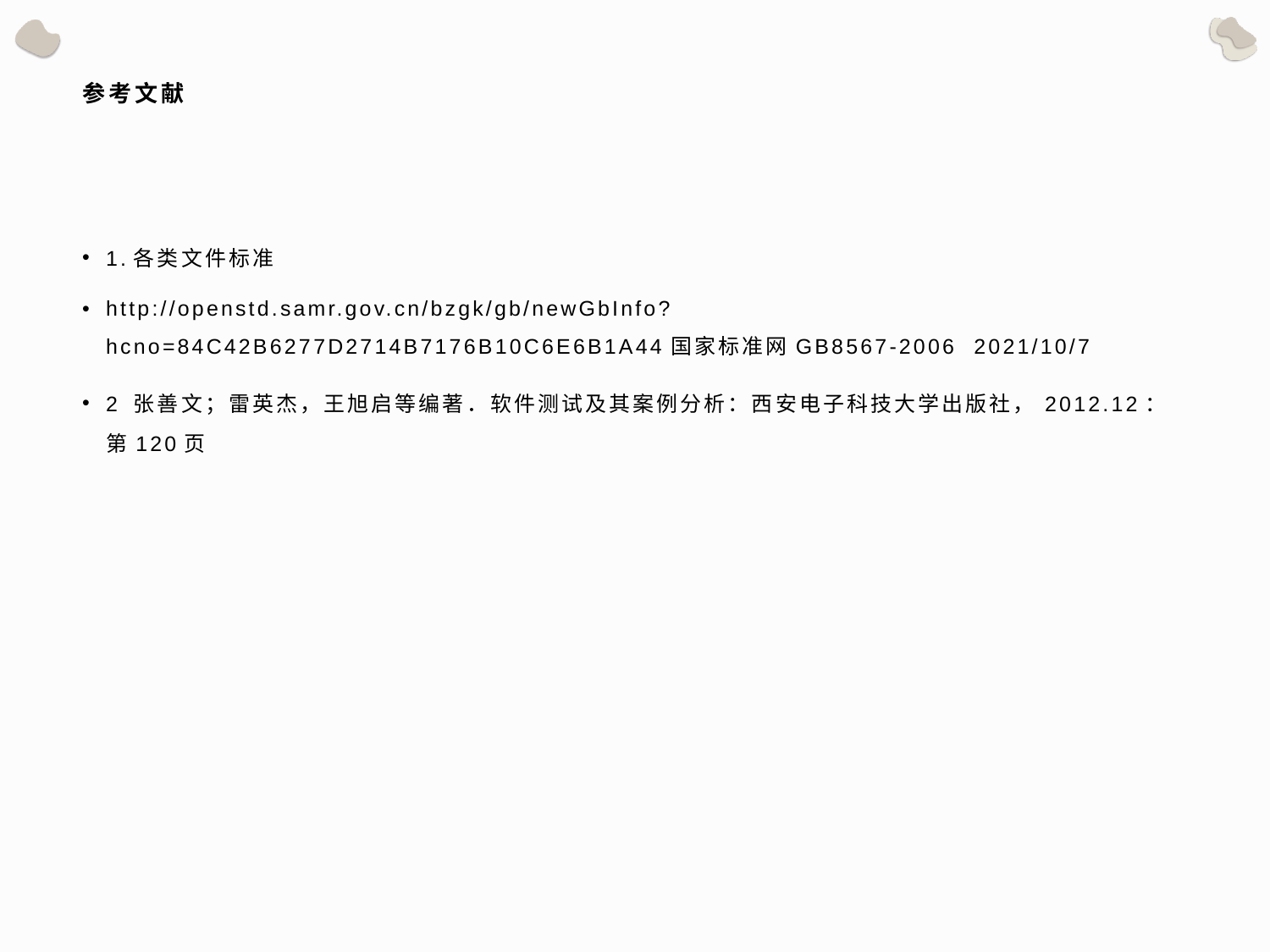

# 参考文献
1.各类文件标准
http://openstd.samr.gov.cn/bzgk/gb/newGbInfo?hcno=84C42B6277D2714B7176B10C6E6B1A44国家标准网GB8567-2006  2021/10/7
2 张善文；雷英杰，王旭启等编著．软件测试及其案例分析：西安电子科技大学出版社，2012.12：第120页